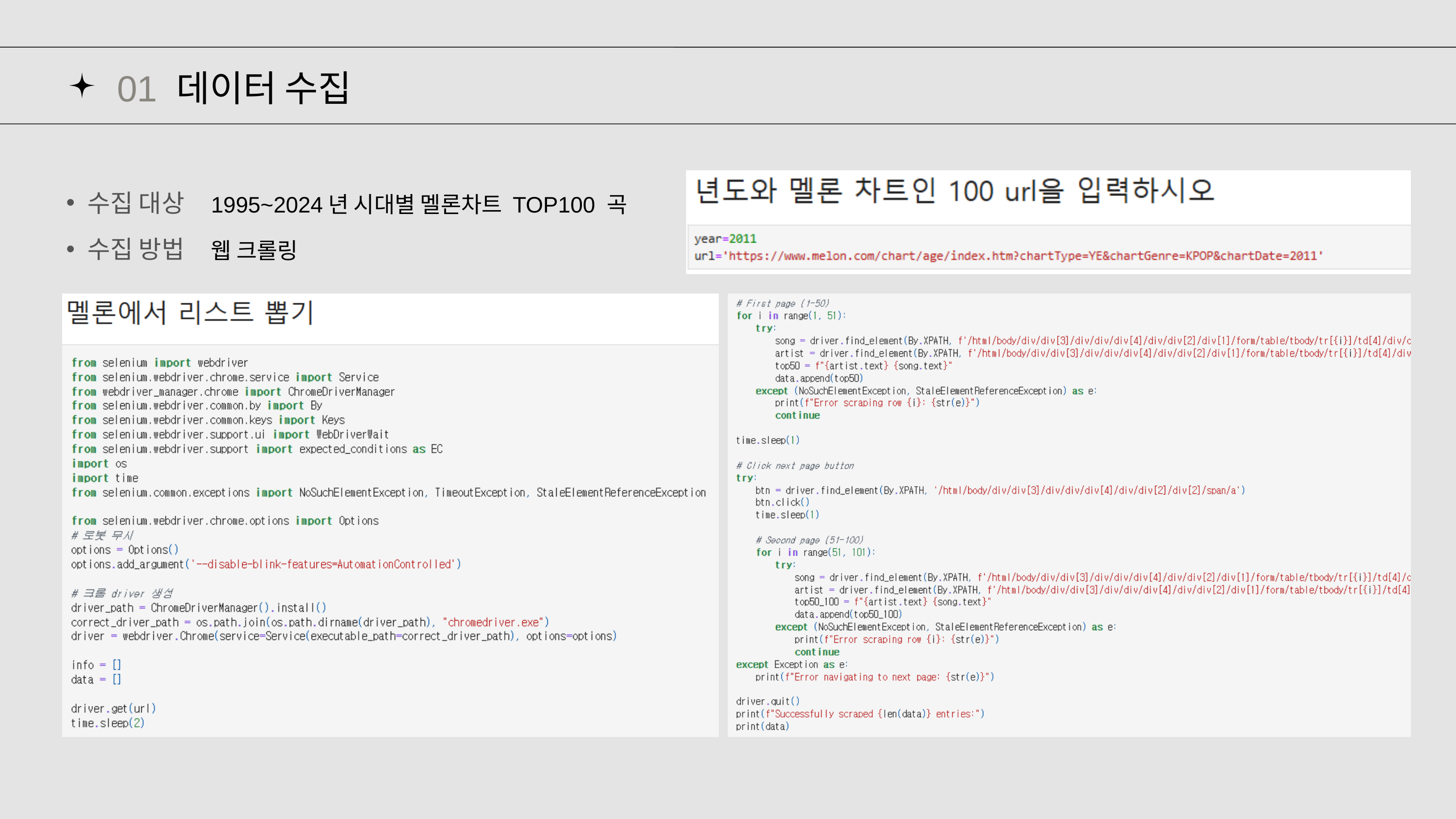

01 데이터 수집

수집 대상
1995~2024년 시대별 멜론차트 TOP100 곡
수집 방법
웹 크롤링